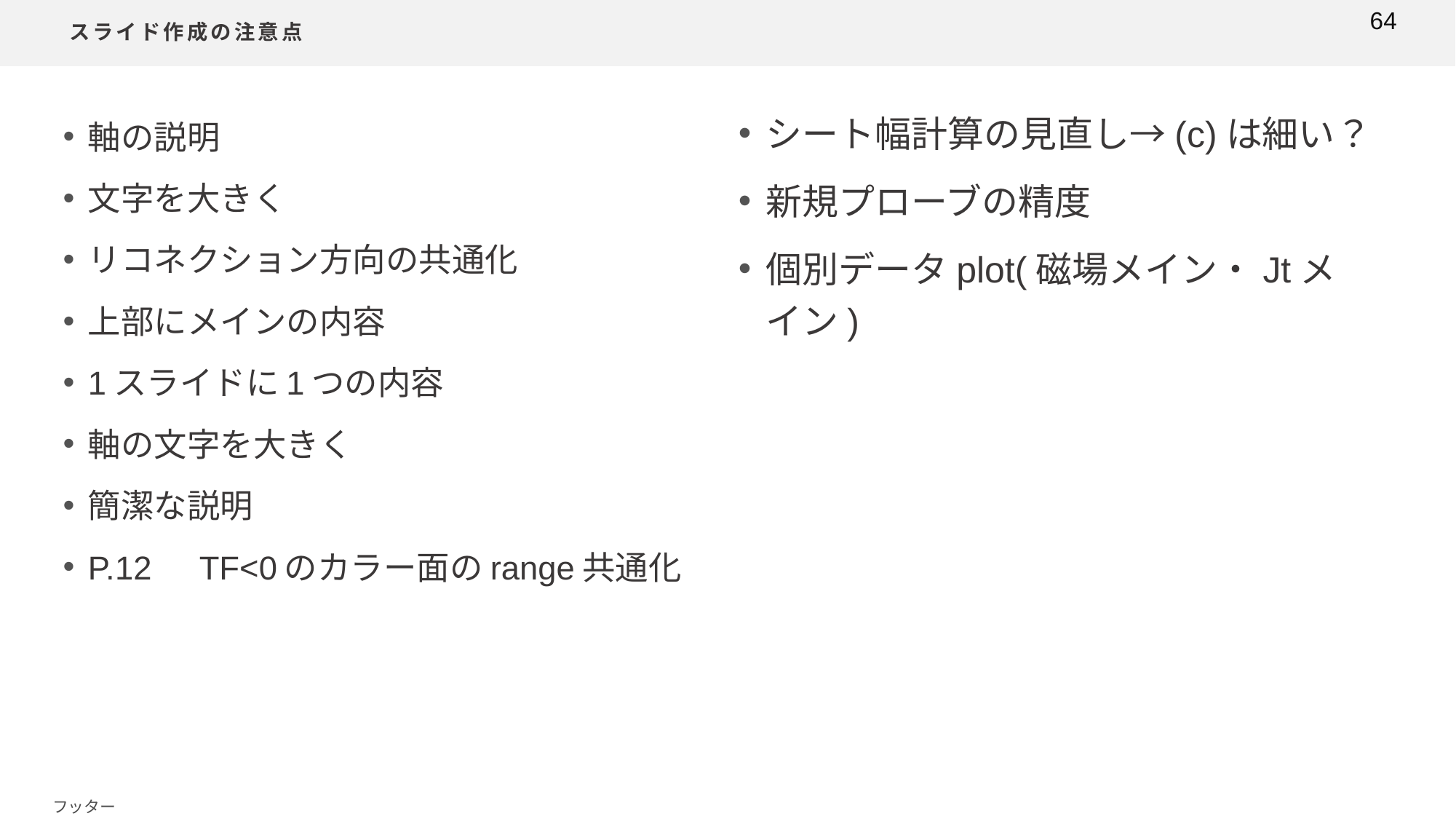

# スライド作成の注意点
64
シート幅計算の見直し→(c)は細い？
新規プローブの精度
個別データplot(磁場メイン・Jtメイン)

軸の説明
文字を大きく
リコネクション方向の共通化
上部にメインの内容
1スライドに1つの内容
軸の文字を大きく
簡潔な説明
P.12　TF<0のカラー面のrange共通化

フッター